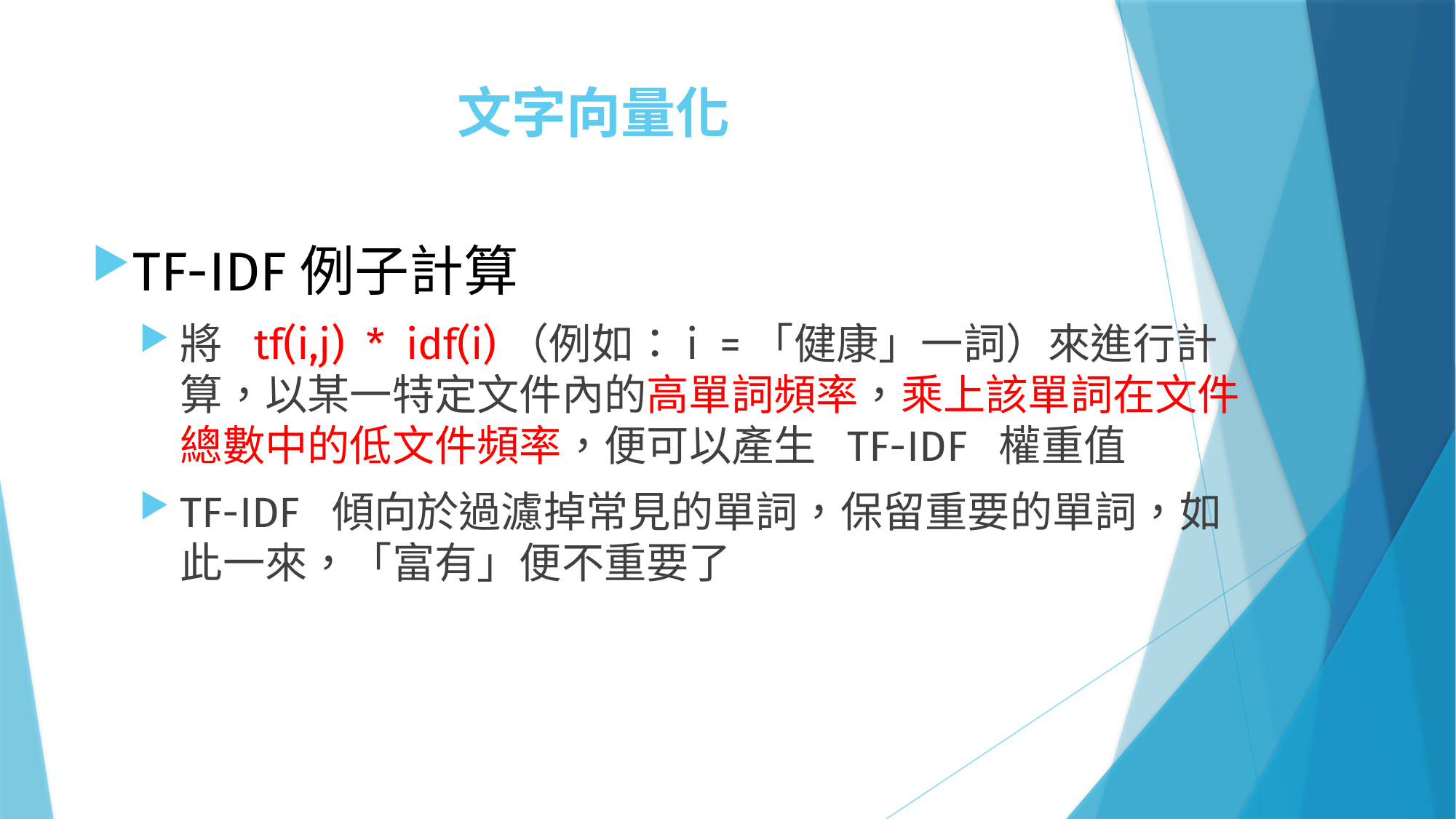

# 文字向量化
TF-IDF例子計算
將 tf(i,j) * idf(i)（例如：i =「健康」一詞）來進行計算，以某一特定文件內的高單詞頻率，乘上該單詞在文件總數中的低文件頻率，便可以產生 TF-IDF 權重值
TF-IDF 傾向於過濾掉常見的單詞，保留重要的單詞，如此一來，「富有」便不重要了